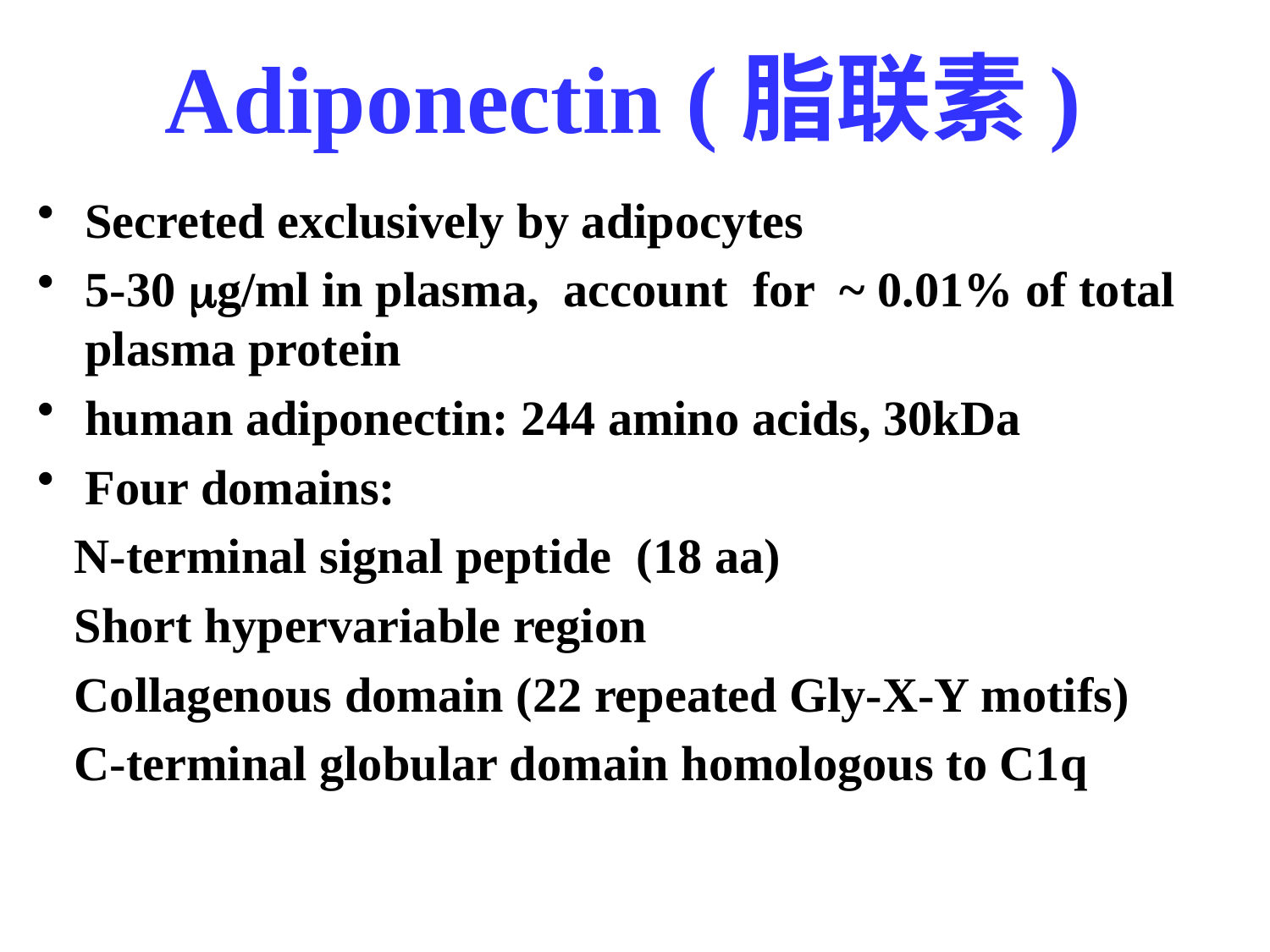

# Adiponectin (脂联素)

Secreted exclusively by adipocytes
5-30 μg/ml in plasma,  account  for  ~ 0.01% of total plasma protein
human adiponectin: 244 amino acids, 30kDa
Four domains:
   N-terminal signal peptide  (18 aa)
   Short hypervariable region
   Collagenous domain (22 repeated Gly-X-Y motifs)
   C-terminal globular domain homologous to C1q